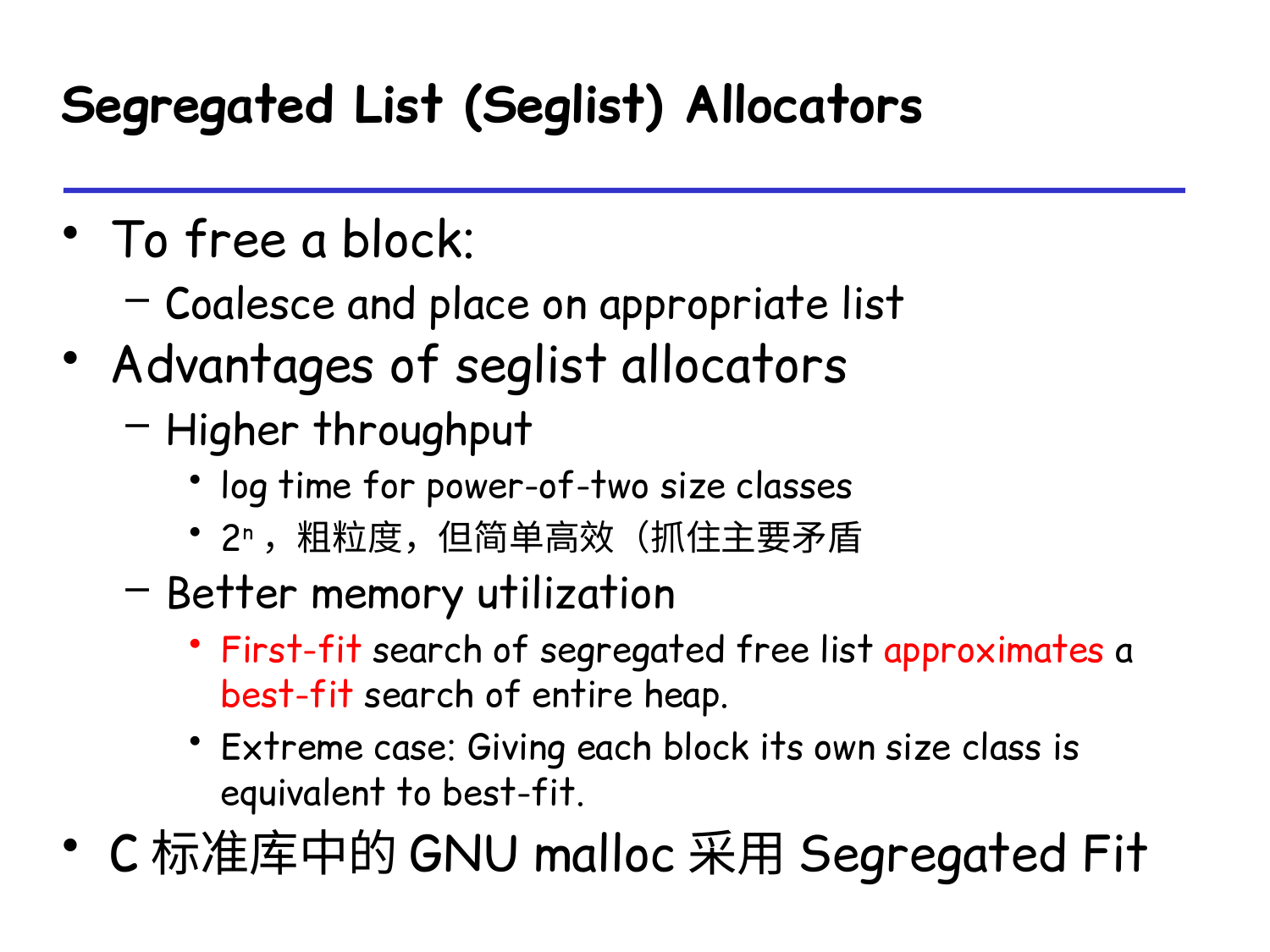

# Segregated List (Seglist) Allocators
To free a block:
Coalesce and place on appropriate list
Advantages of seglist allocators
Higher throughput
log time for power-of-two size classes
2n，粗粒度，但简单高效（抓住主要矛盾
Better memory utilization
First-fit search of segregated free list approximates a best-fit search of entire heap.
Extreme case: Giving each block its own size class is equivalent to best-fit.
C标准库中的GNU malloc采用Segregated Fit